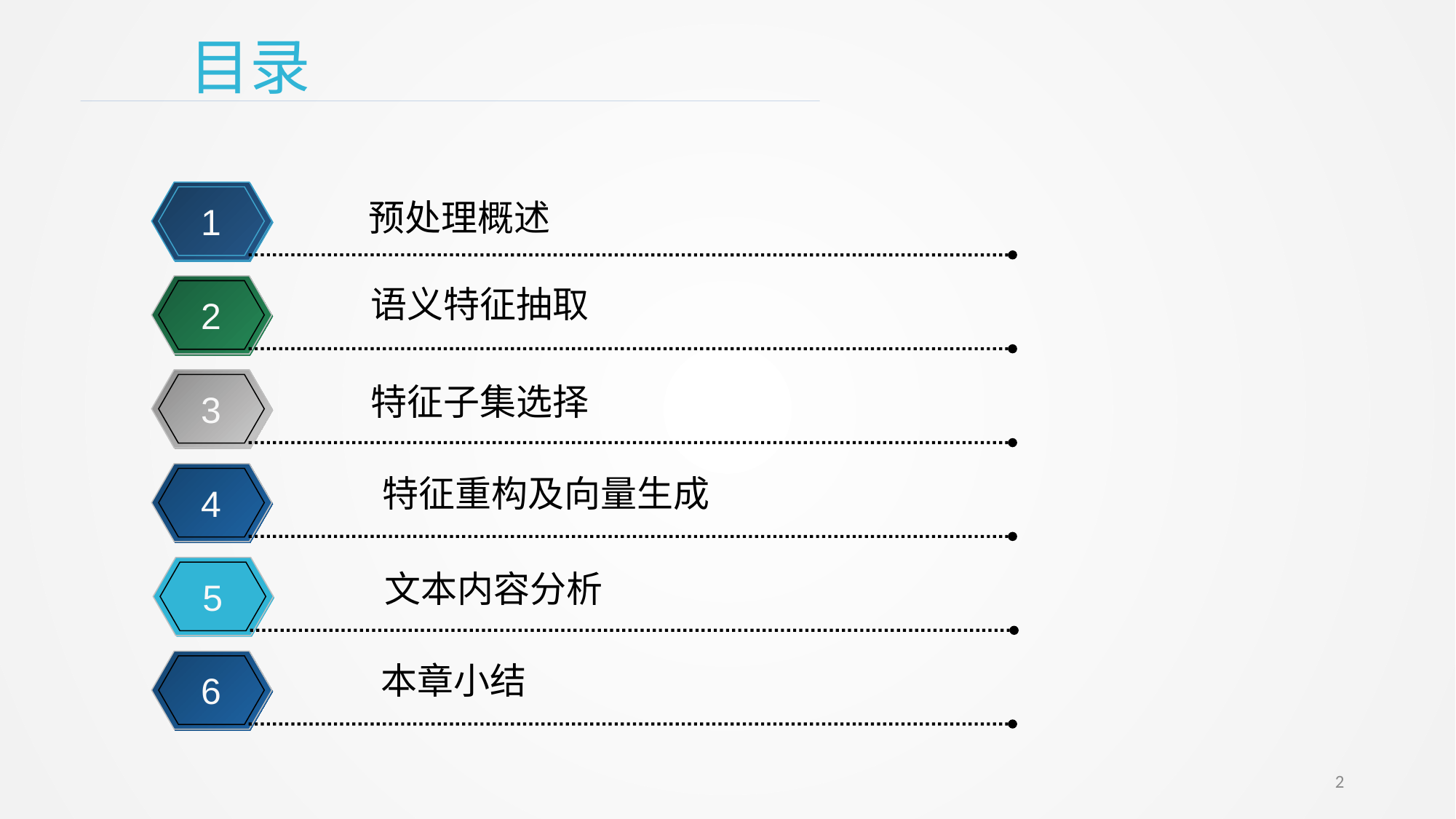

目录

预处理概述
1

语义特征抽取
2

特征子集选择
3

特征重构及向量生成
4

文本内容分析
5

本章小结
6

2